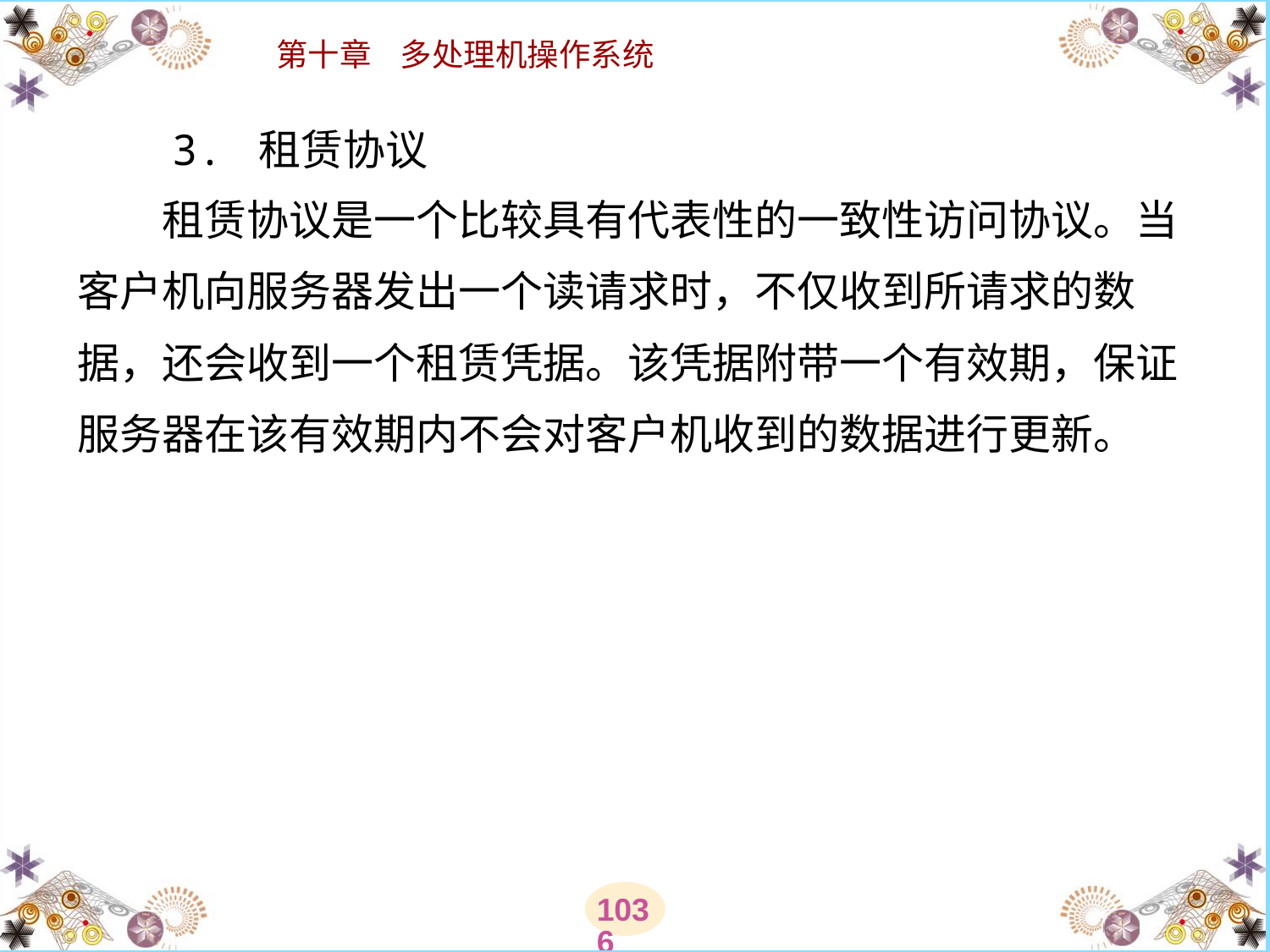

# 3. 租赁协议 　　租赁协议是一个比较具有代表性的一致性访问协议。当客户机向服务器发出一个读请求时，不仅收到所请求的数据，还会收到一个租赁凭据。该凭据附带一个有效期，保证服务器在该有效期内不会对客户机收到的数据进行更新。